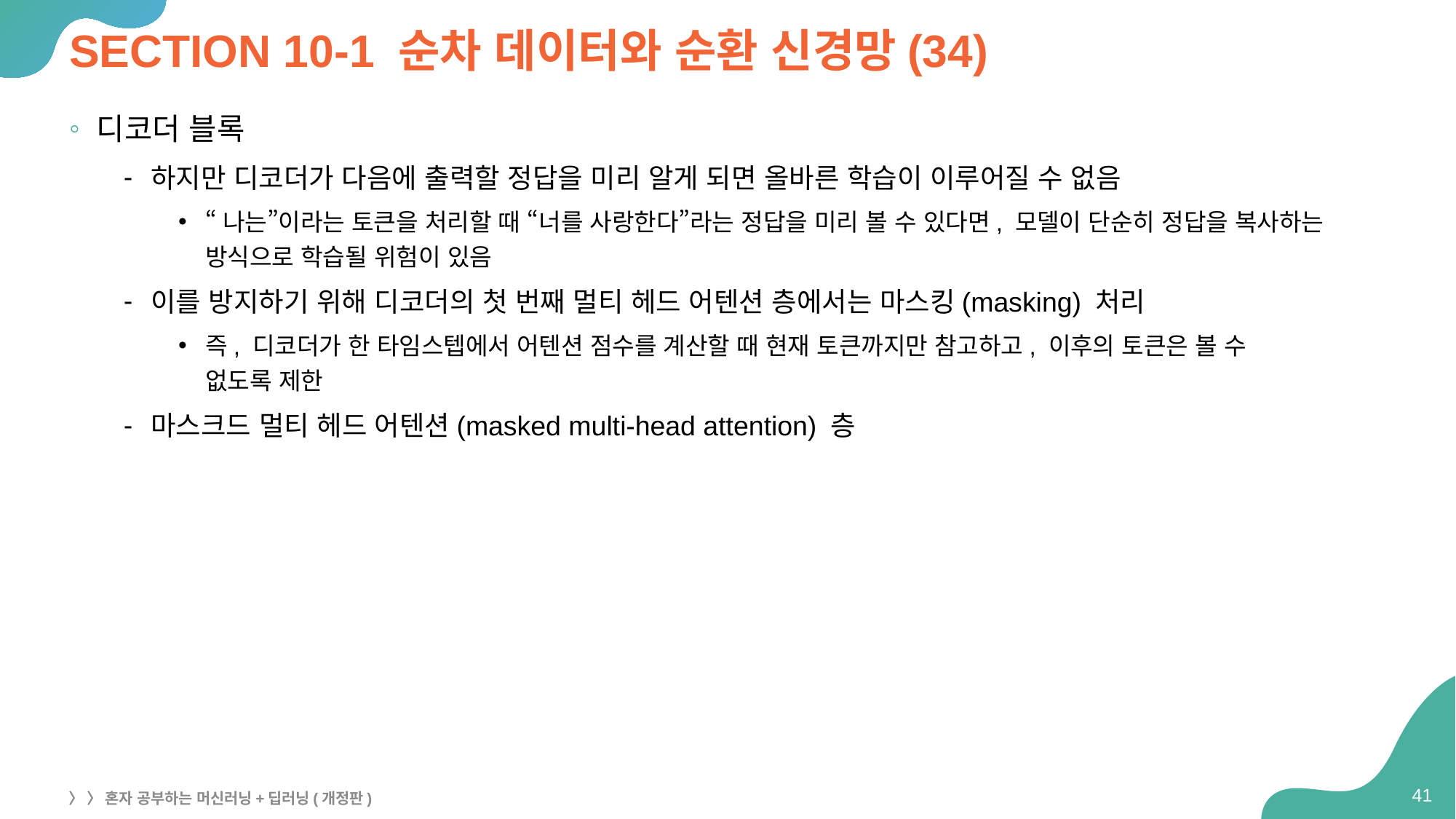

# SECTION 10-1 순차 데이터와 순환 신경망(34)
디코더 블록
하지만 디코더가 다음에 출력할 정답을 미리 알게 되면 올바른 학습이 이루어질 수 없음
“나는”이라는 토큰을 처리할 때 “너를 사랑한다”라는 정답을 미리 볼 수 있다면, 모델이 단순히 정답을 복사하는 방식으로 학습될 위험이 있음
이를 방지하기 위해 디코더의 첫 번째 멀티 헤드 어텐션 층에서는 마스킹(masking) 처리
즉, 디코더가 한 타임스텝에서 어텐션 점수를 계산할 때 현재 토큰까지만 참고하고, 이후의 토큰은 볼 수
없도록 제한
마스크드 멀티 헤드 어텐션(masked multi-head attention) 층
41
〉 〉 혼자 공부하는 머신러닝+딥러닝(개정판)